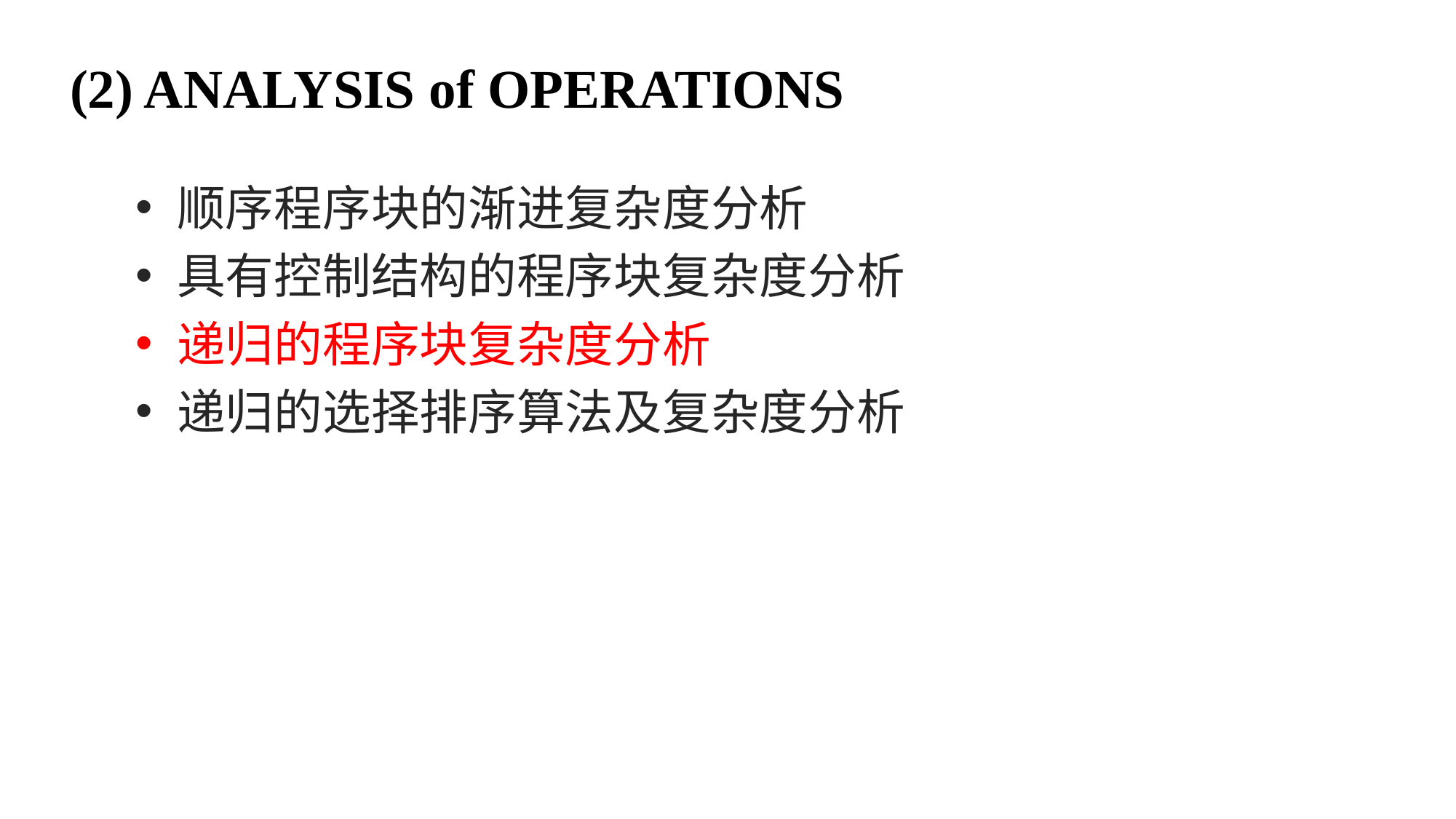

# (2) ANALYSIS of OPERATIONS
顺序程序块的渐进复杂度分析
具有控制结构的程序块复杂度分析
递归的程序块复杂度分析
递归的选择排序算法及复杂度分析